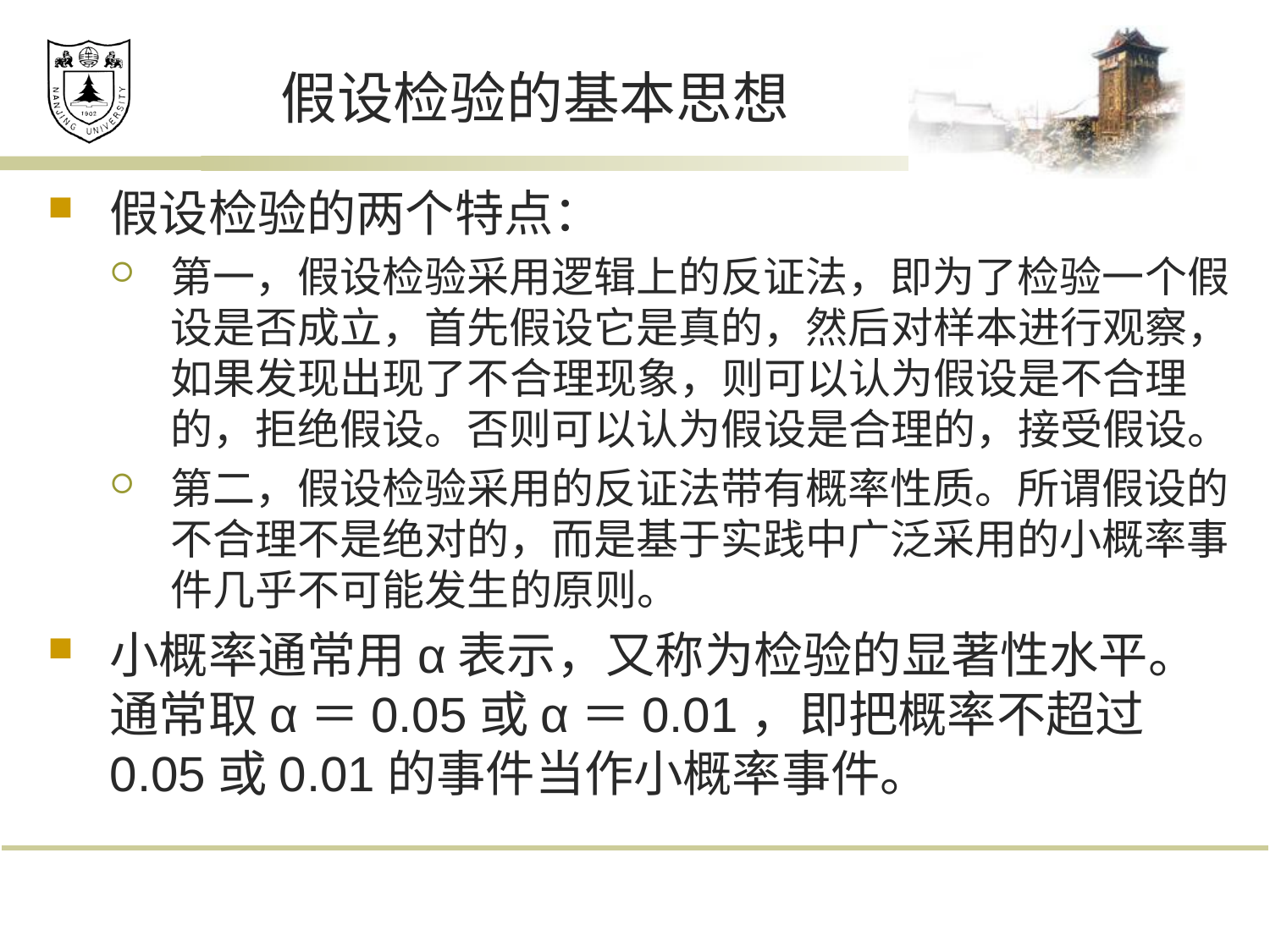

# 假设检验的基本思想
假设检验的两个特点：
第一，假设检验采用逻辑上的反证法，即为了检验一个假设是否成立，首先假设它是真的，然后对样本进行观察，如果发现出现了不合理现象，则可以认为假设是不合理的，拒绝假设。否则可以认为假设是合理的，接受假设。
第二，假设检验采用的反证法带有概率性质。所谓假设的不合理不是绝对的，而是基于实践中广泛采用的小概率事件几乎不可能发生的原则。
小概率通常用α表示，又称为检验的显著性水平。通常取α＝0.05或α＝0.01，即把概率不超过0.05或0.01的事件当作小概率事件。